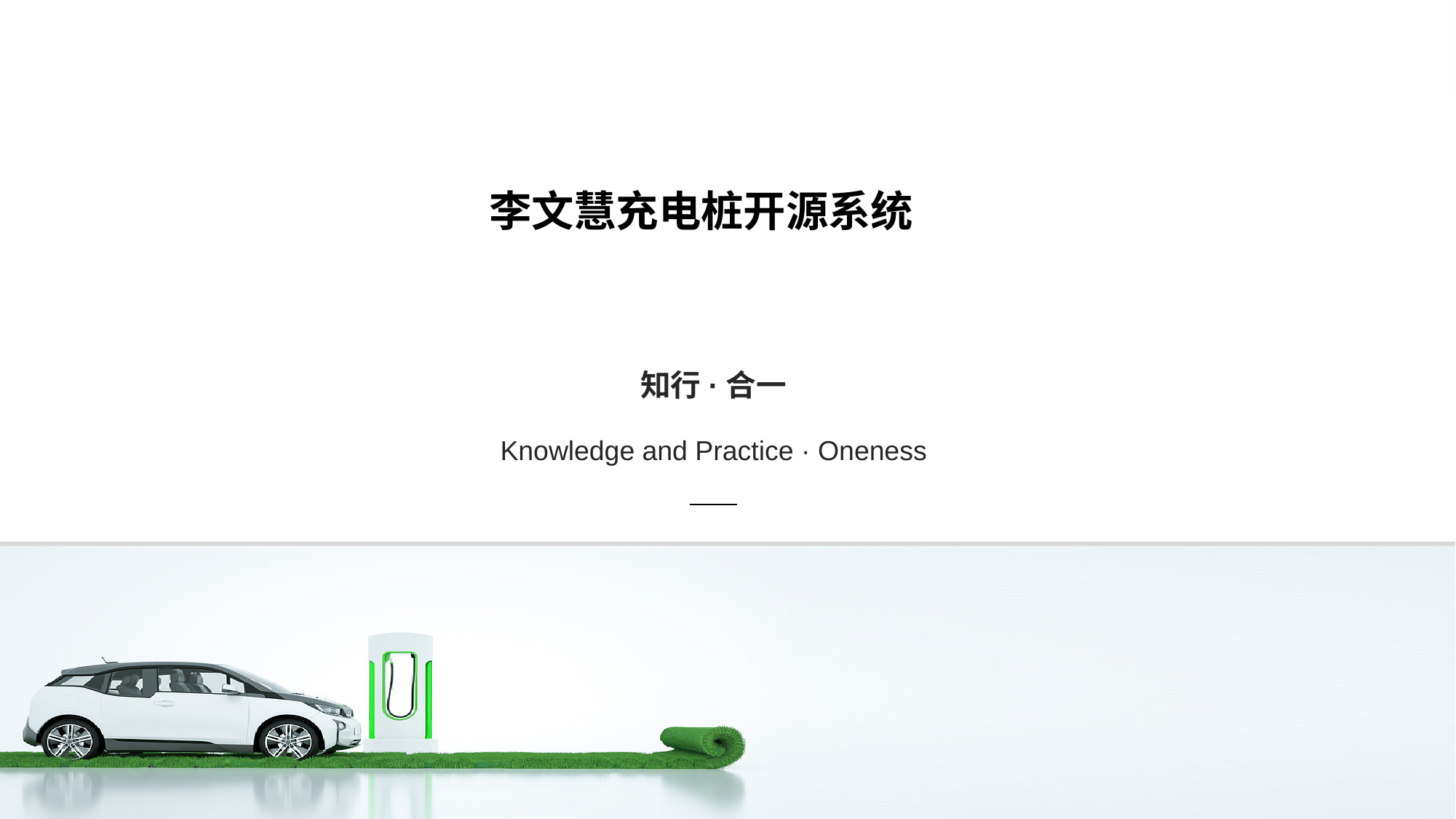

李文慧充电桩开源系统
知行·合一
Knowledge and Practice · Oneness